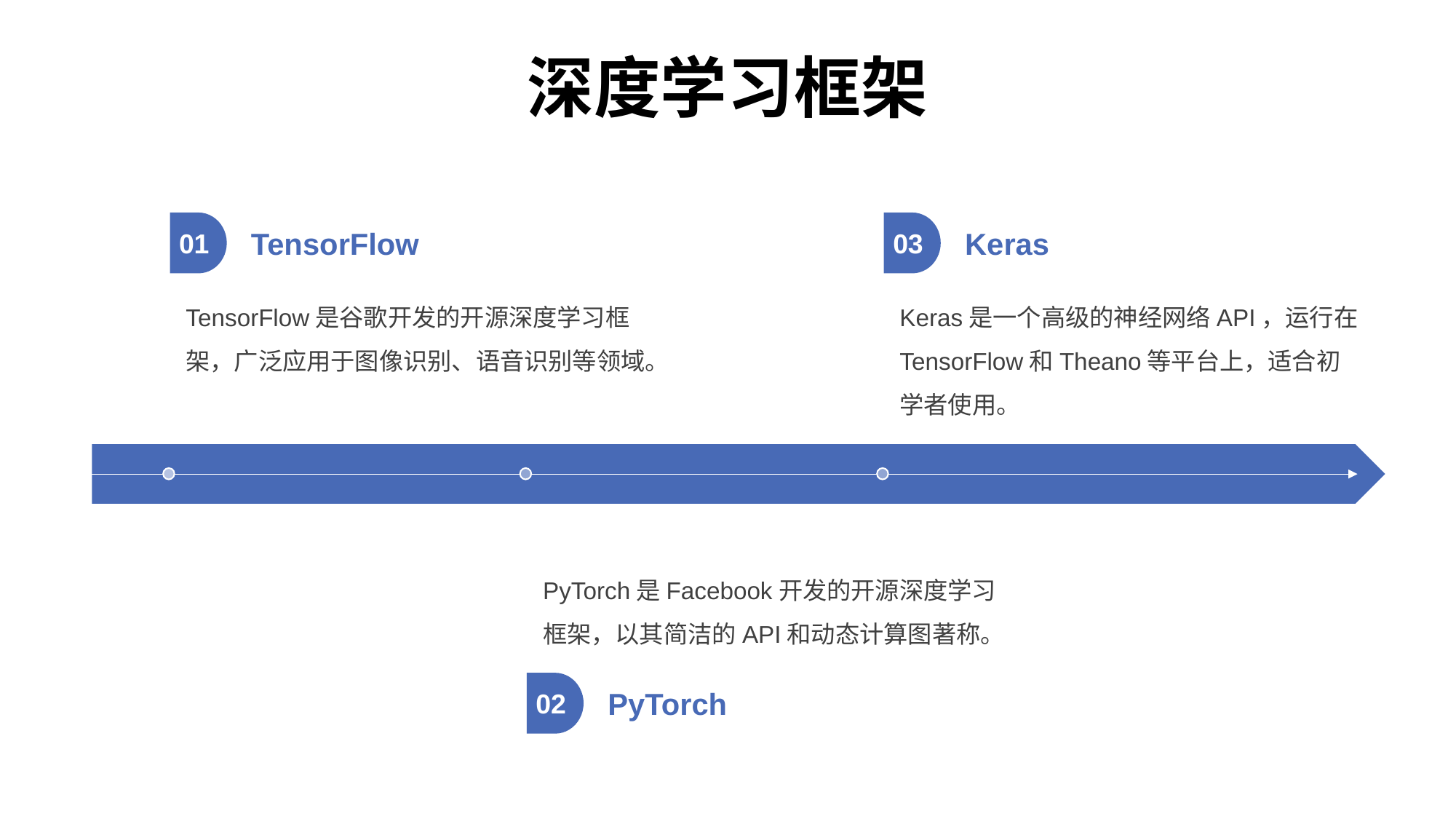

# 深度学习框架
01
03
TensorFlow
Keras
TensorFlow是谷歌开发的开源深度学习框架，广泛应用于图像识别、语音识别等领域。
Keras是一个高级的神经网络API，运行在TensorFlow和Theano等平台上，适合初学者使用。

PyTorch是Facebook开发的开源深度学习框架，以其简洁的API和动态计算图著称。
02
PyTorch